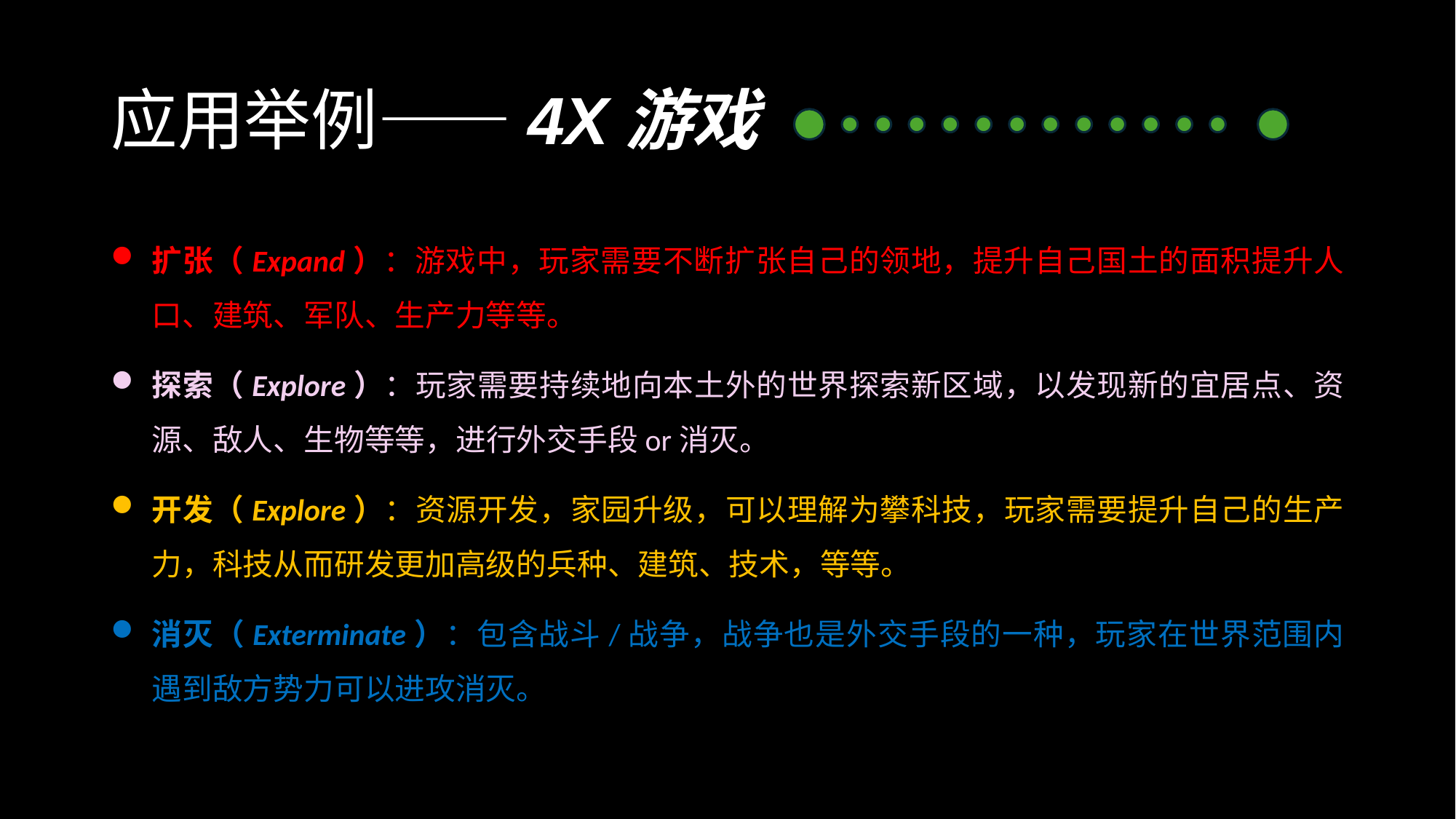

# 应用举例——4X游戏

扩张（Expand）：游戏中，玩家需要不断扩张自己的领地，提升自己国土的面积提升人口、建筑、军队、生产力等等。
探索（Explore）：玩家需要持续地向本土外的世界探索新区域，以发现新的宜居点、资源、敌人、生物等等，进行外交手段or消灭。
开发（Explore）：资源开发，家园升级，可以理解为攀科技，玩家需要提升自己的生产力，科技从而研发更加高级的兵种、建筑、技术，等等。
消灭（Exterminate）：包含战斗/战争，战争也是外交手段的一种，玩家在世界范围内遇到敌方势力可以进攻消灭。